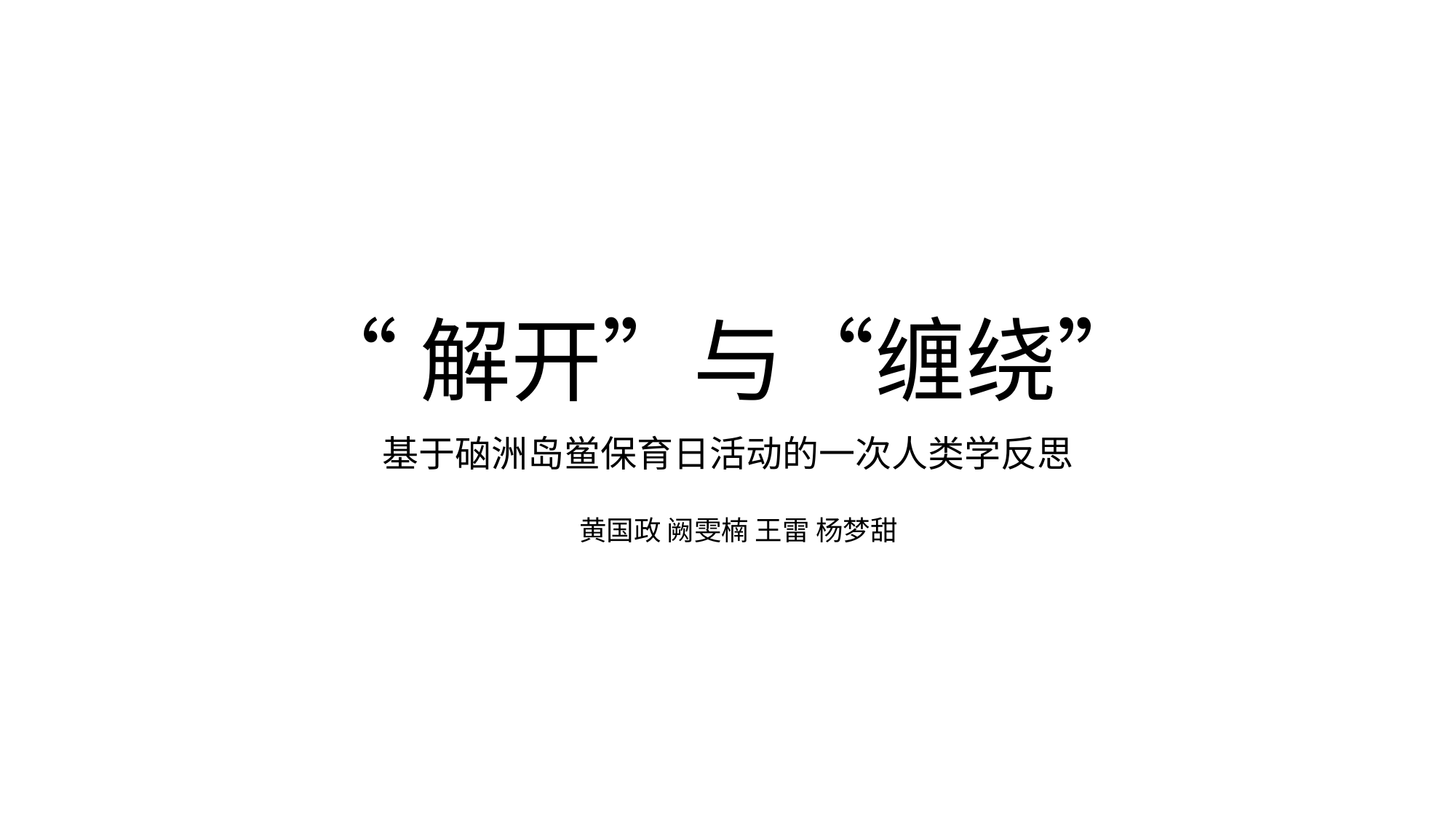

# “解开”与“缠绕”
基于硇洲岛鲎保育日活动的一次人类学反思
黄国政 阙雯楠 王雷 杨梦甜